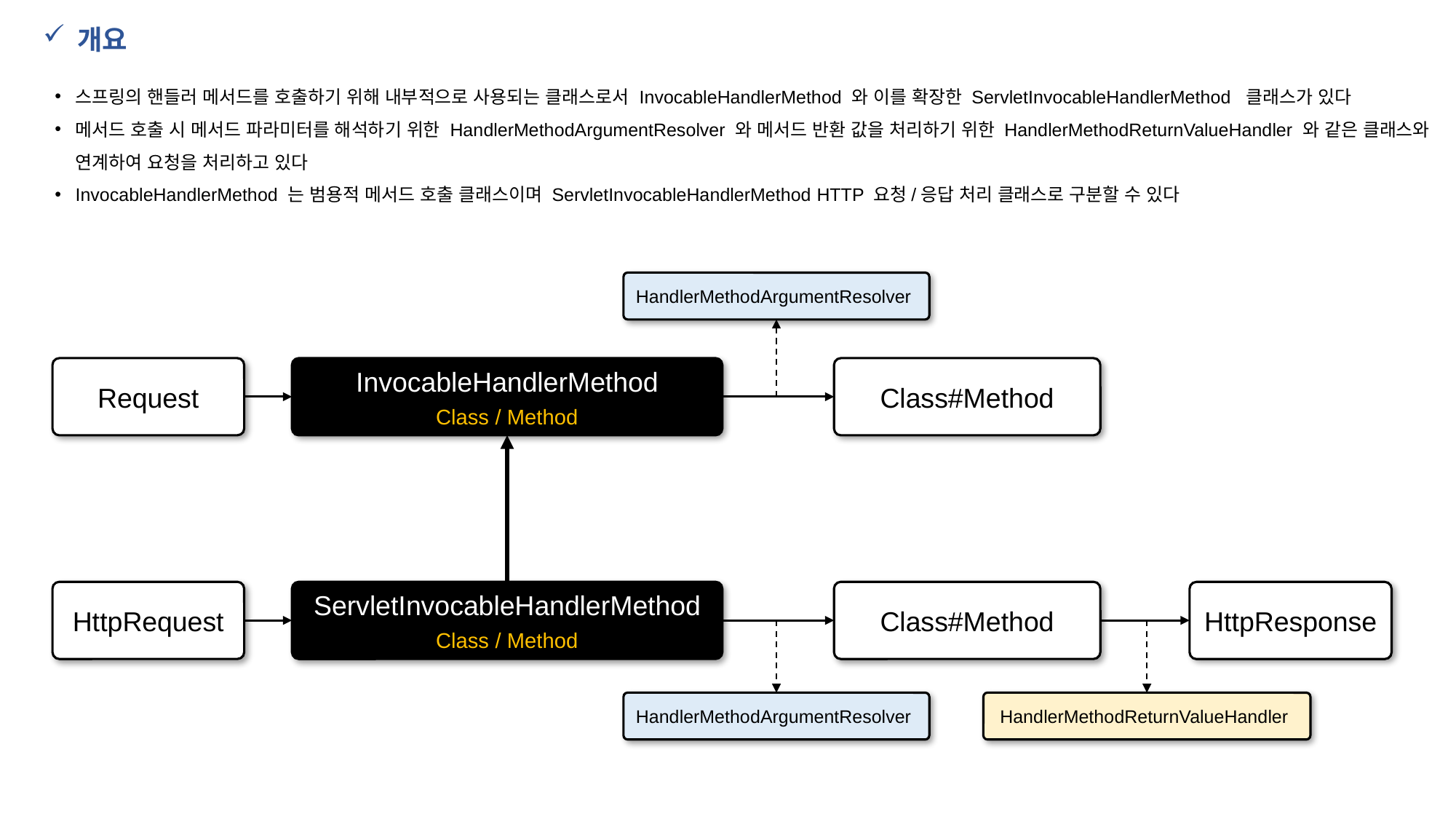

개요
스프링의 핸들러 메서드를 호출하기 위해 내부적으로 사용되는 클래스로서 InvocableHandlerMethod 와 이를 확장한 ServletInvocableHandlerMethod  클래스가 있다
메서드 호출 시 메서드 파라미터를 해석하기 위한 HandlerMethodArgumentResolver 와 메서드 반환 값을 처리하기 위한 HandlerMethodReturnValueHandler 와 같은 클래스와 연계하여 요청을 처리하고 있다
InvocableHandlerMethod 는 범용적 메서드 호출 클래스이며 ServletInvocableHandlerMethod HTTP 요청/응답 처리 클래스로 구분할 수 있다
HandlerMethodArgumentResolver
Request
InvocableHandlerMethod
Class / Method
Class#Method
HttpRequest
ServletInvocableHandlerMethod
Class / Method
Class#Method
HttpResponse
HandlerMethodArgumentResolver
HandlerMethodReturnValueHandler